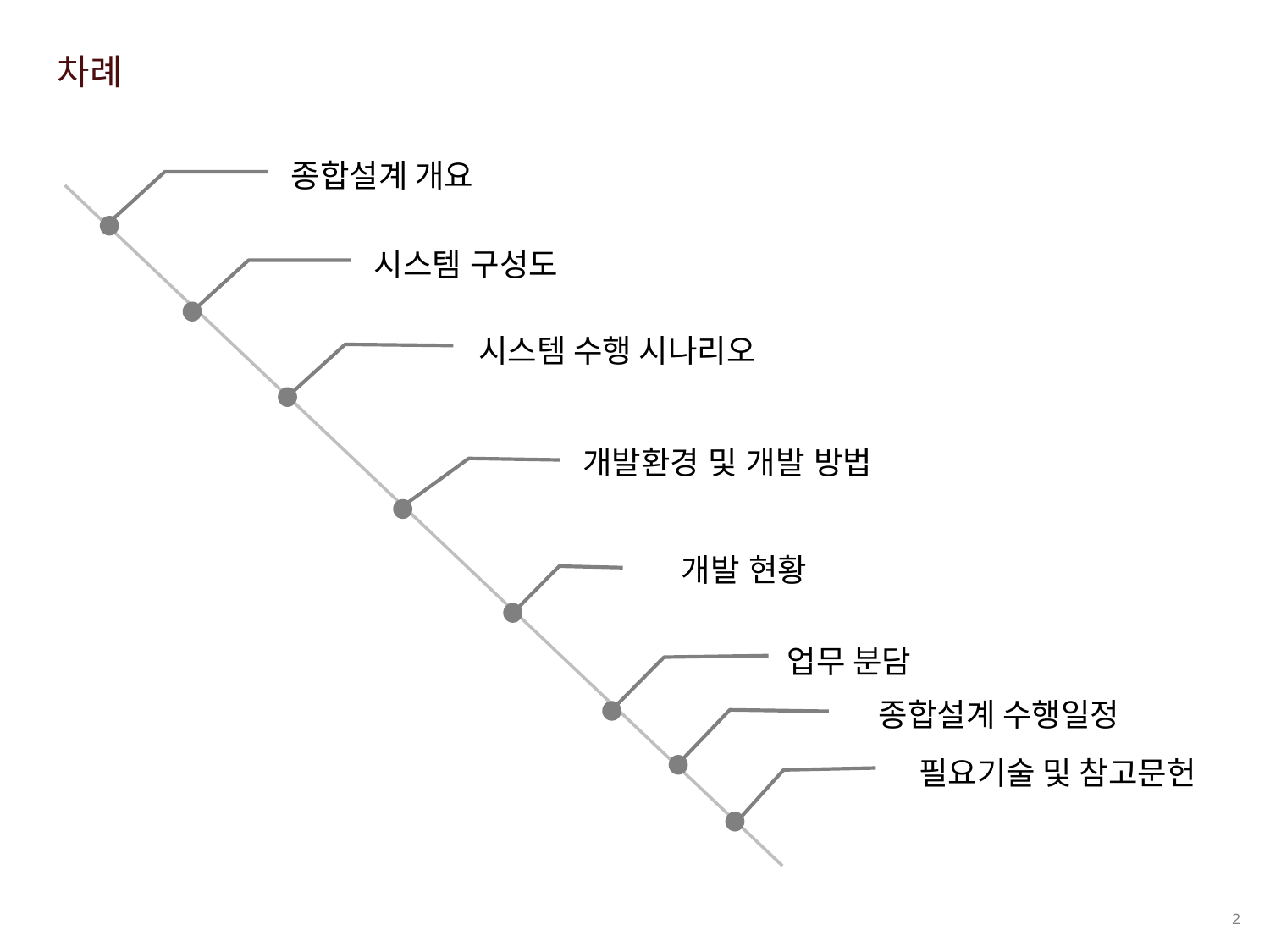

차례
종합설계 개요

시스템 구성도

      시스템 수행 시나리오

개발환경 및 개발 방법

개발 현황

업무 분담
종합설계 수행일정

필요기술 및 참고문헌